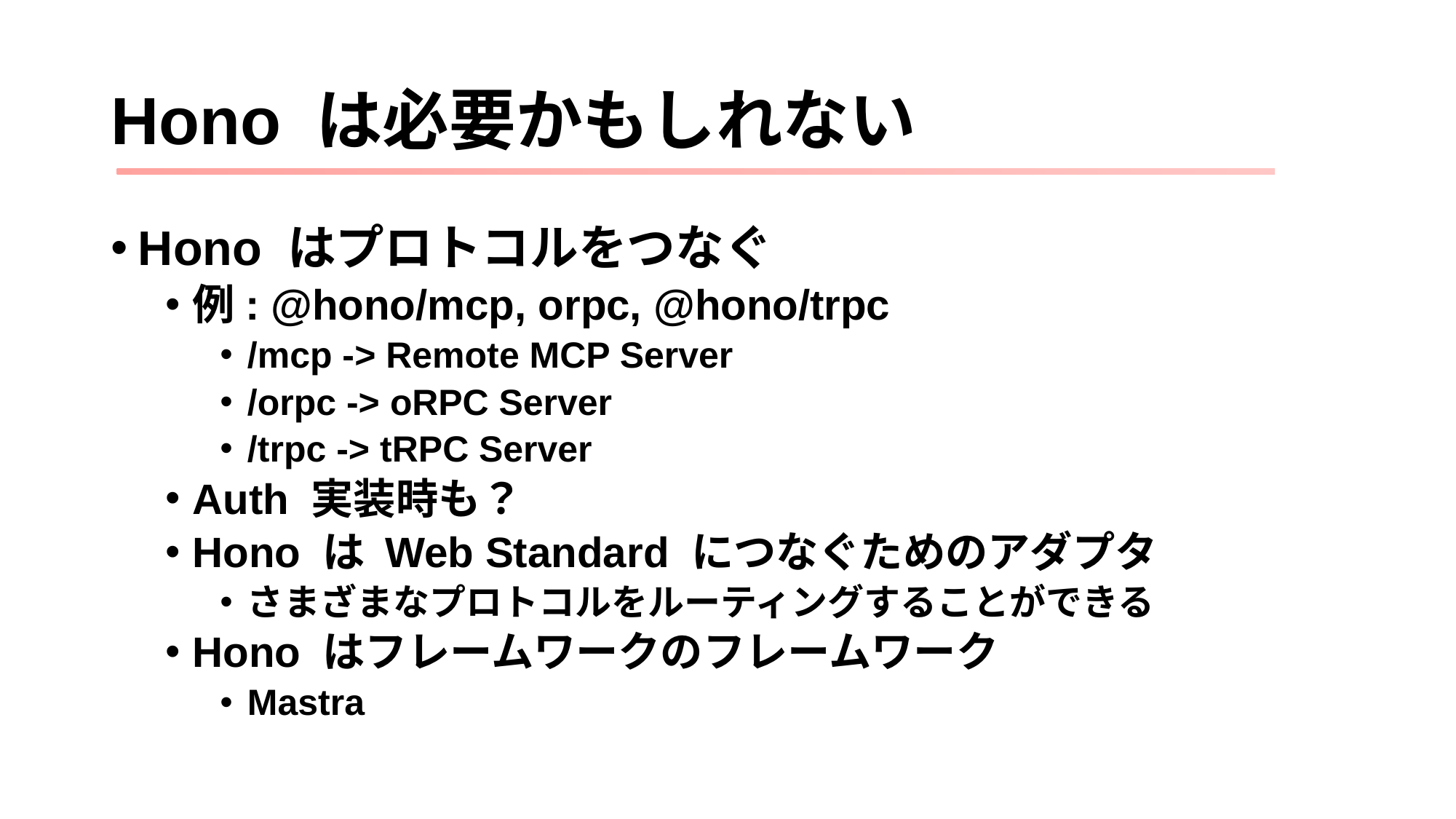

# Hono は必要かもしれない

Hono はプロトコルをつなぐ
例: @hono/mcp, orpc, @hono/trpc
/mcp -> Remote MCP Server
/orpc -> oRPC Server
/trpc -> tRPC Server
Auth 実装時も？
Hono は Web Standard につなぐためのアダプタ
さまざまなプロトコルをルーティングすることができる
Hono はフレームワークのフレームワーク
Mastra